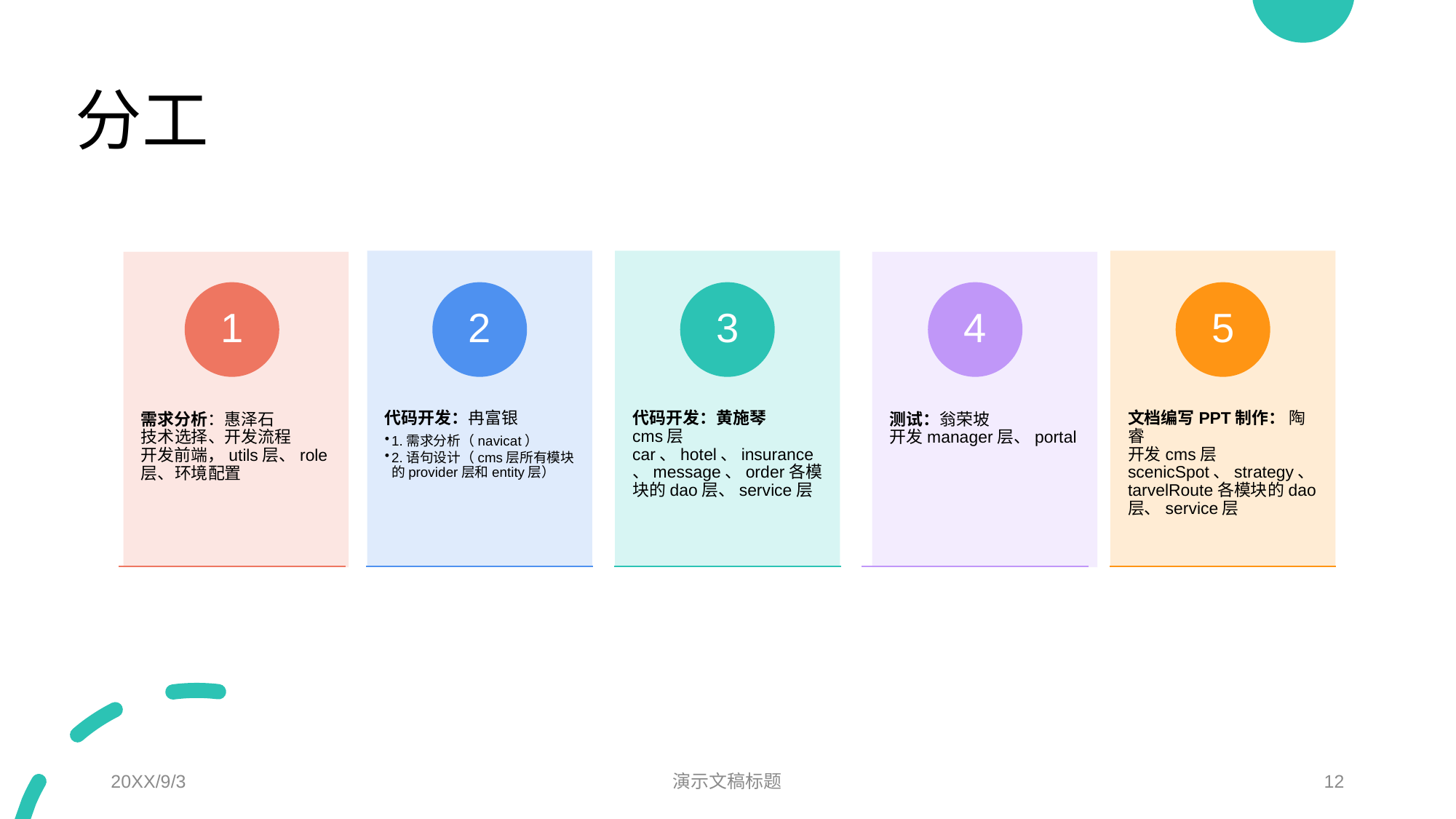

# 分工
需求分析：惠泽石
技术选择、开发流程
开发前端，utils层、role层、环境配置
1
代码开发：冉富银
1.需求分析（navicat）
2.语句设计（cms层所有模块的provider层和entity层）

2
代码开发：黄施琴
cms层car、hotel、insurance、message、order各模块的dao层、service层
3
测试：翁荣坡
开发manager层、portal
4
文档编写PPT制作： 陶睿
开发cms层scenicSpot、strategy、tarvelRoute各模块的dao层、service层
5
20XX/9/3
演示文稿标题
12